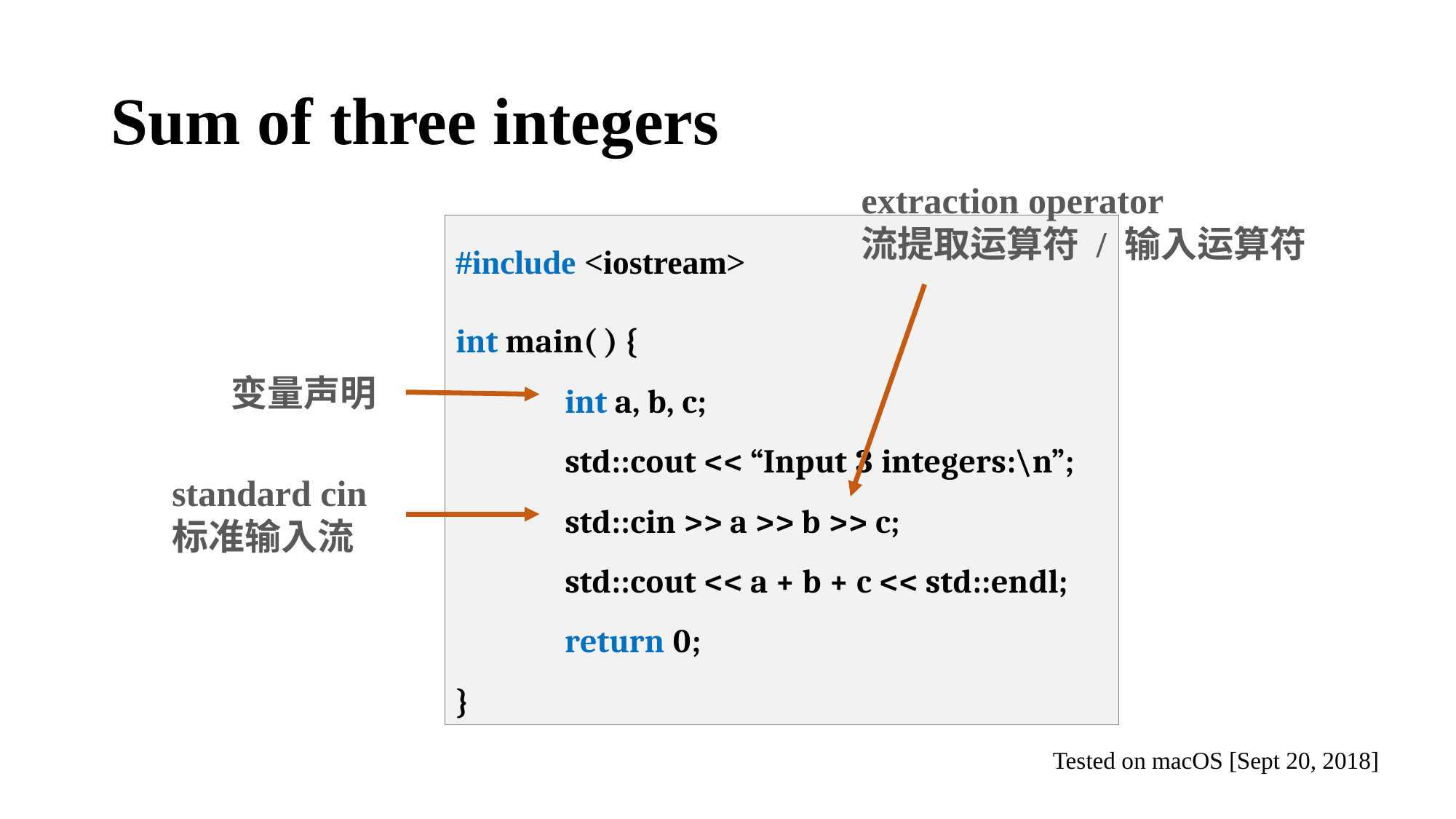

# Sum of three integers
extraction operator
流提取运算符 / 输入运算符
#include <iostream>

int main( ) {
	int a, b, c;
	std::cout << “Input 3 integers:\n”;
	std::cin >> a >> b >> c;
	std::cout << a + b + c << std::endl;
	return 0;
}
变量声明
standard cin
标准输入流
Tested on macOS [Sept 20, 2018]